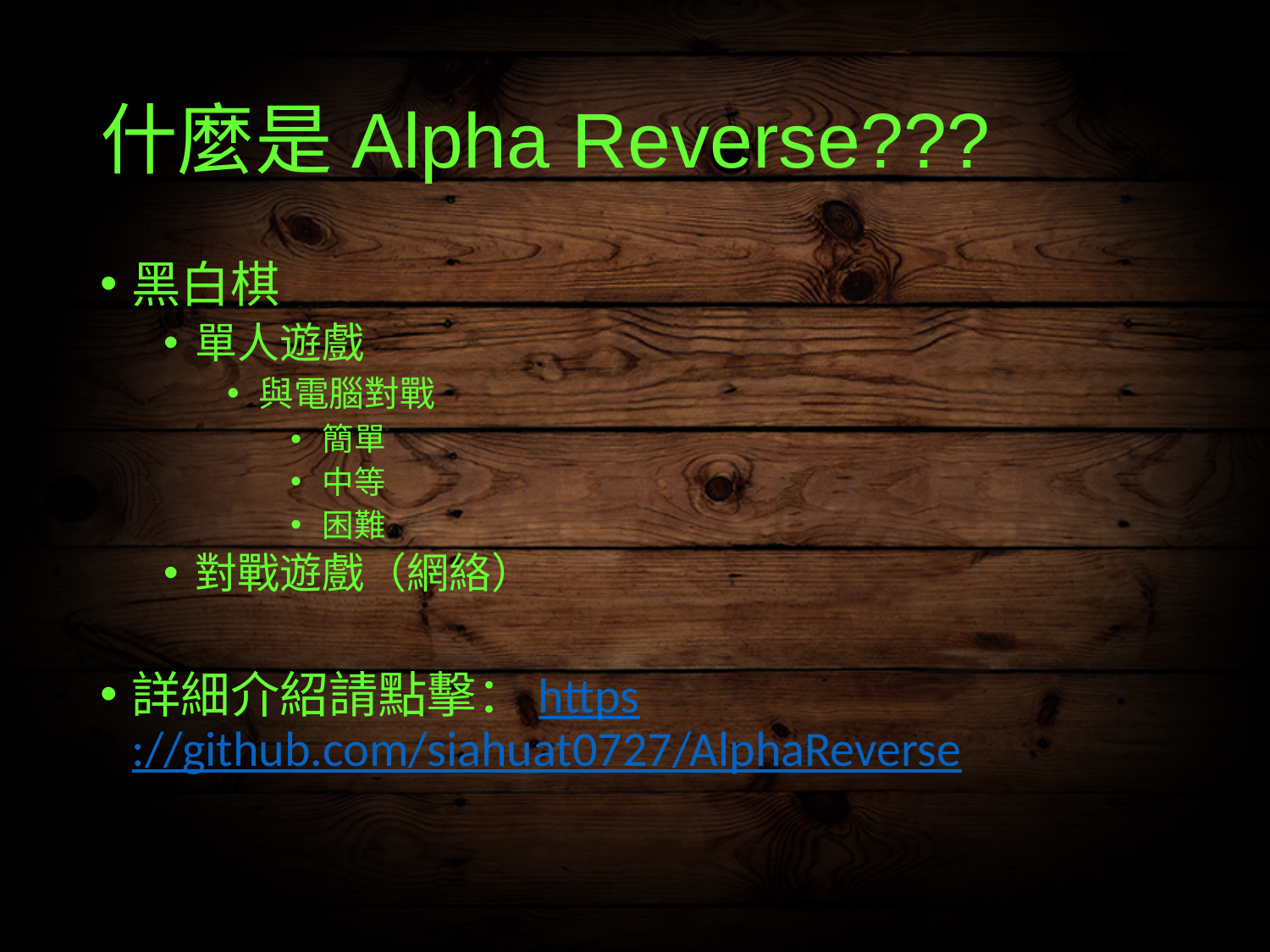

# 什麼是Alpha Reverse???
黑白棋
單人遊戲
與電腦對戰
簡單
中等
困難
對戰遊戲（網絡）

詳細介紹請點擊：https://github.com/siahuat0727/AlphaReverse